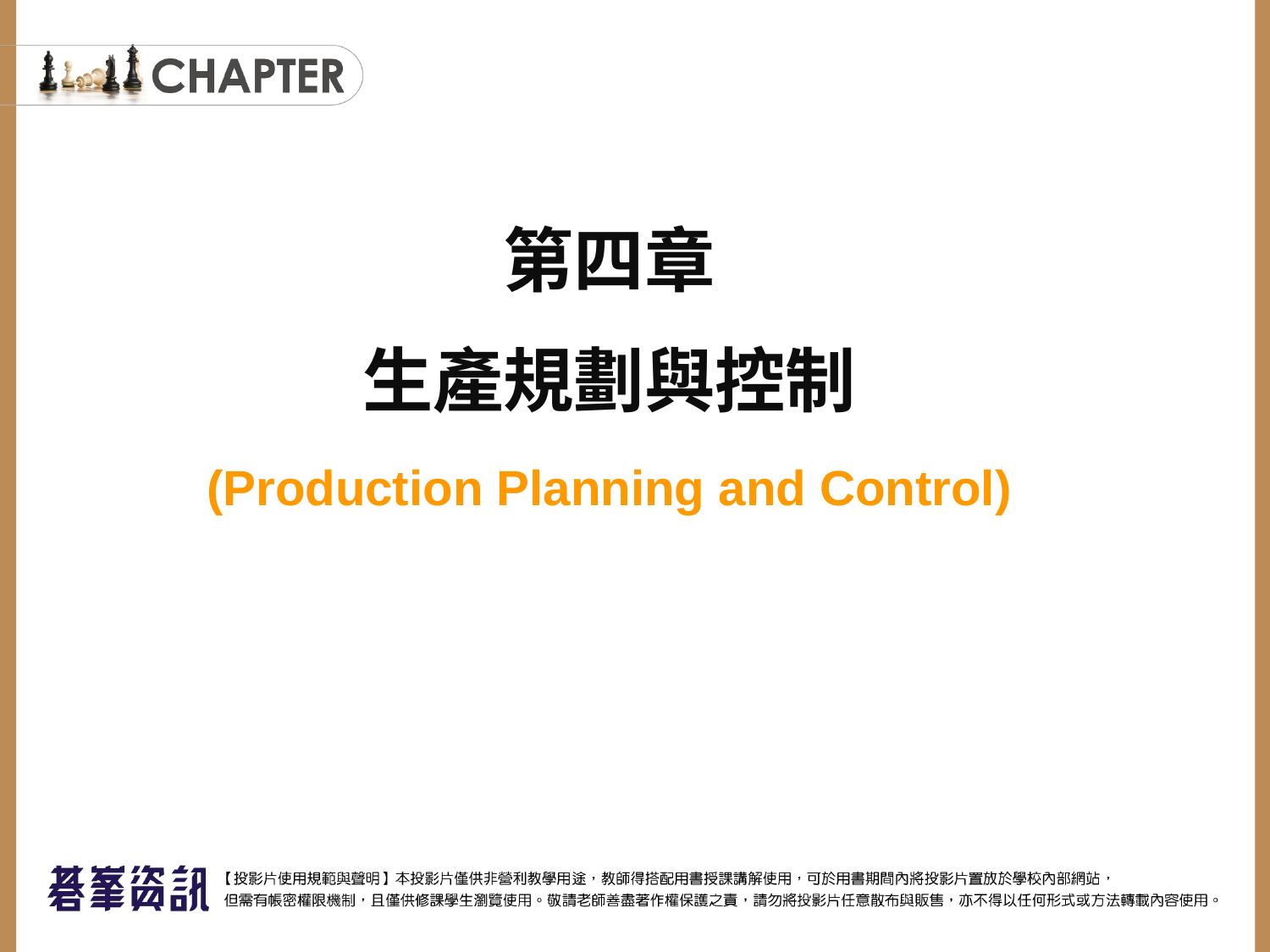

第四章
生產規劃與控制
(Production Planning and Control)
# 生產規劃與控制